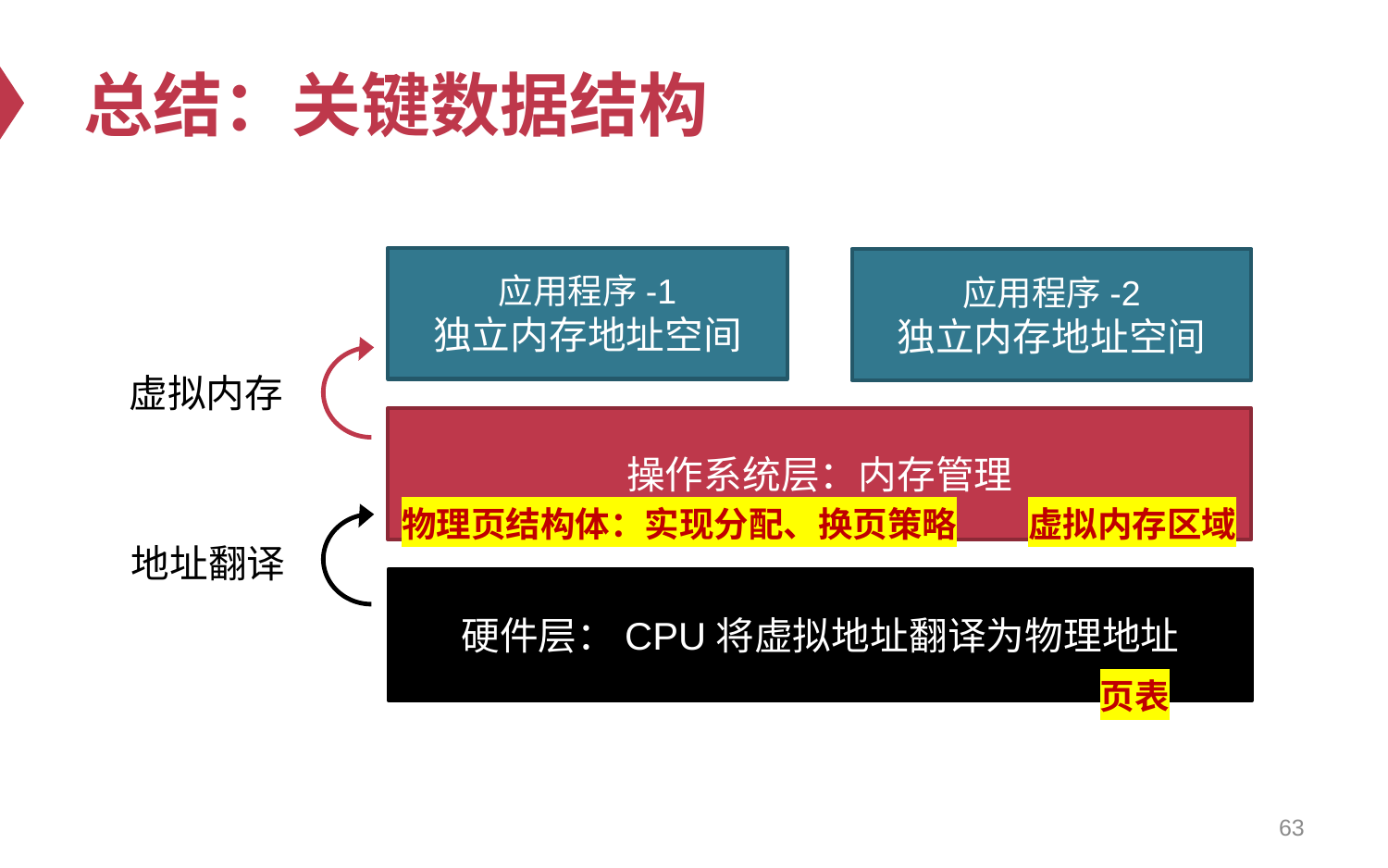

# 总结：关键数据结构
应用程序-1
独立内存地址空间
应用程序-2
独立内存地址空间

虚拟内存
操作系统层：内存管理
物理页结构体：实现分配、换页策略
虚拟内存区域

地址翻译
硬件层：CPU将虚拟地址翻译为物理地址
页表
63